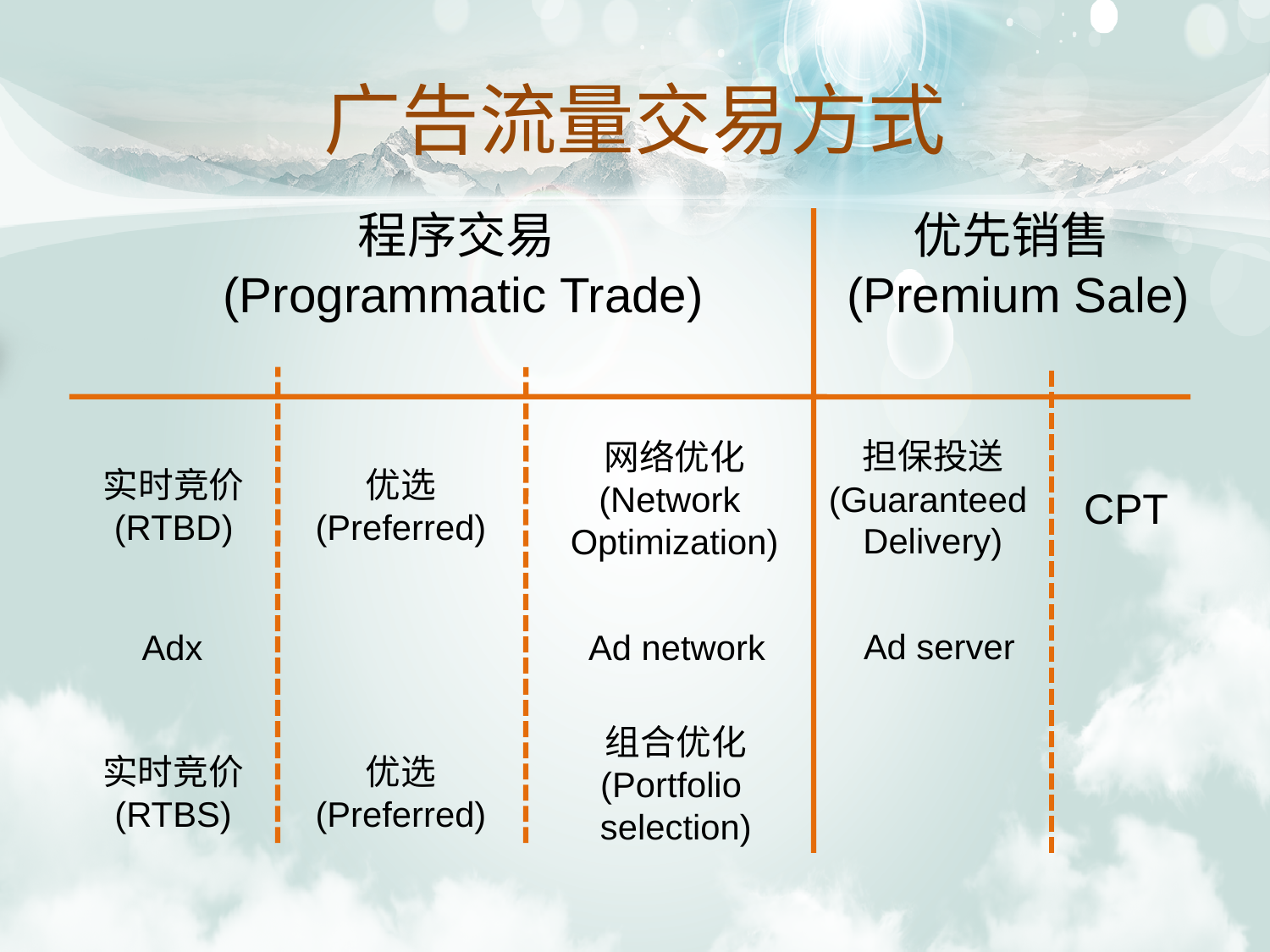

# 广告流量交易方式
程序交易
 (Programmatic Trade)
优先销售
 (Premium Sale)
担保投送
(Guaranteed
Delivery)
网络优化
(Network
Optimization)
优选
(Preferred)
实时竞价
(RTBD)
CPT
Ad server
Adx
Ad network
组合优化
(Portfolio
selection)
实时竞价
(RTBS)
优选
(Preferred)